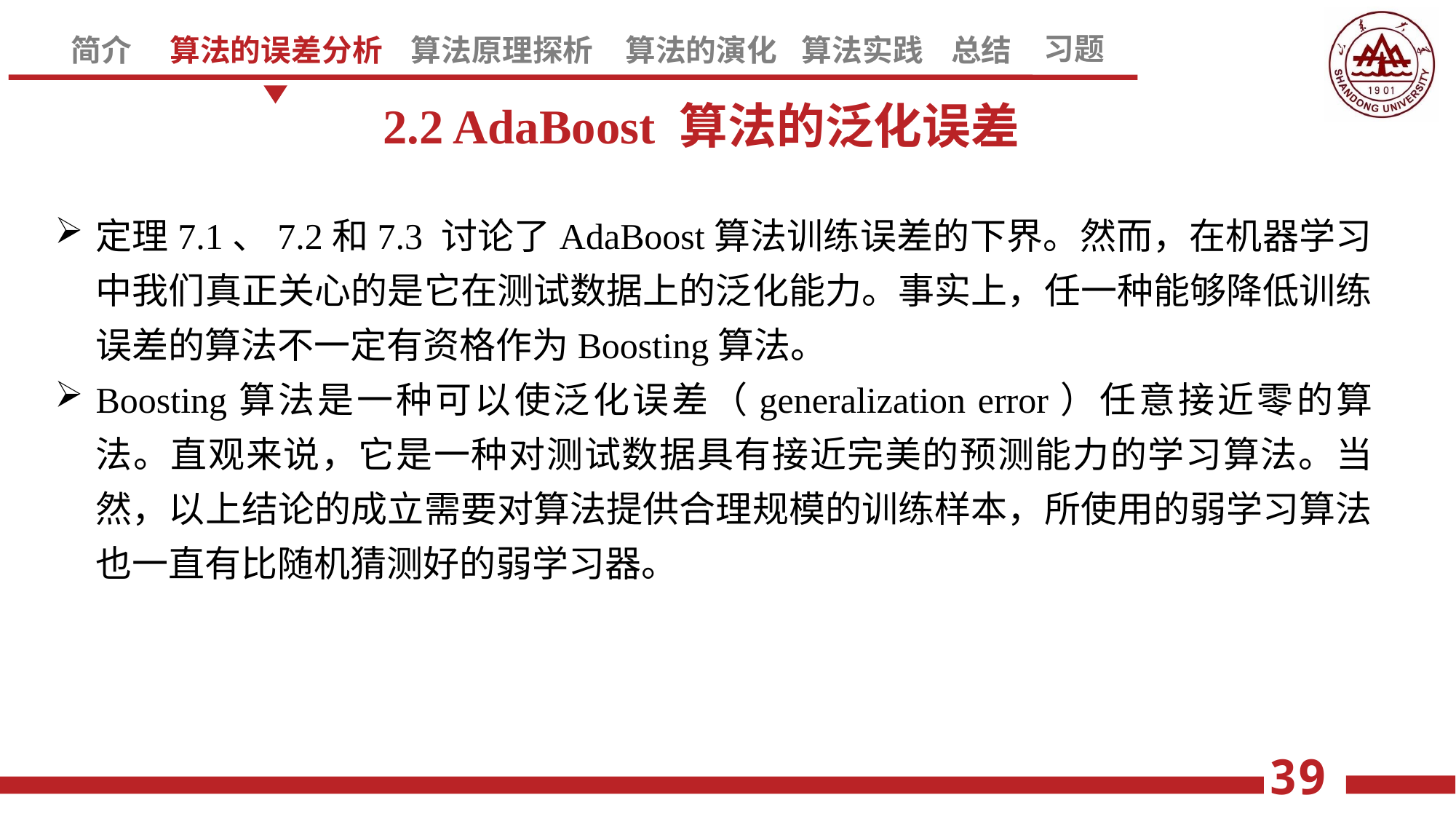

2.2 AdaBoost 算法的泛化误差
定理7.1、7.2和7.3 讨论了AdaBoost算法训练误差的下界。然而，在机器学习中我们真正关心的是它在测试数据上的泛化能力。事实上，任一种能够降低训练误差的算法不一定有资格作为Boosting算法。
Boosting算法是一种可以使泛化误差（generalization error）任意接近零的算法。直观来说，它是一种对测试数据具有接近完美的预测能力的学习算法。当然，以上结论的成立需要对算法提供合理规模的训练样本，所使用的弱学习算法也一直有比随机猜测好的弱学习器。